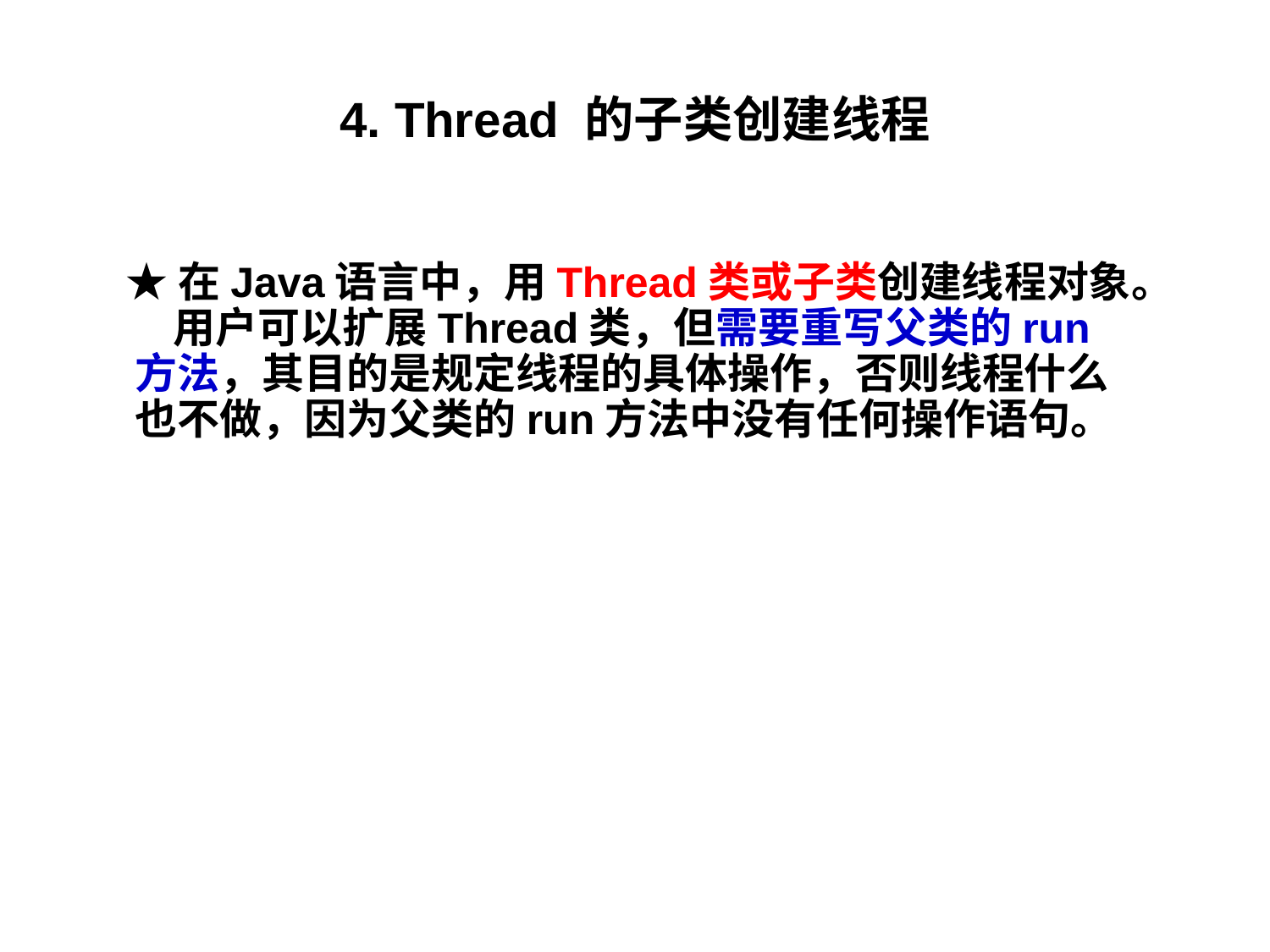

# 4. Thread 的子类创建线程
    ★在Java语言中，用Thread类或子类创建线程对象。    用户可以扩展Thread类，但需要重写父类的run方法，其目的是规定线程的具体操作，否则线程什么也不做，因为父类的run方法中没有任何操作语句。